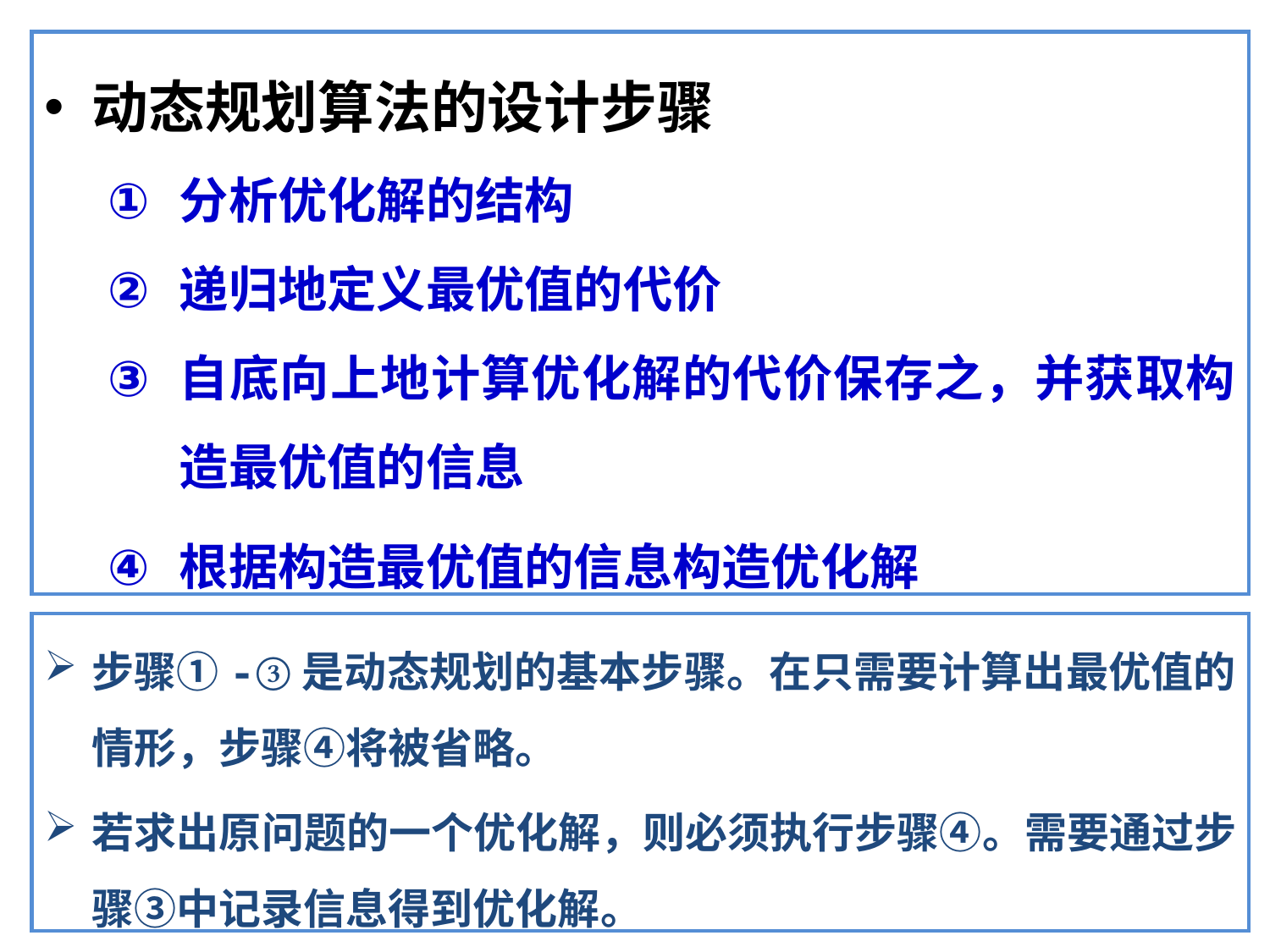

动态规划算法的设计步骤
分析优化解的结构
递归地定义最优值的代价
自底向上地计算优化解的代价保存之，并获取构造最优值的信息
根据构造最优值的信息构造优化解
步骤①-③是动态规划的基本步骤。在只需要计算出最优值的情形，步骤④将被省略。
若求出原问题的一个优化解，则必须执行步骤④。需要通过步骤③中记录信息得到优化解。